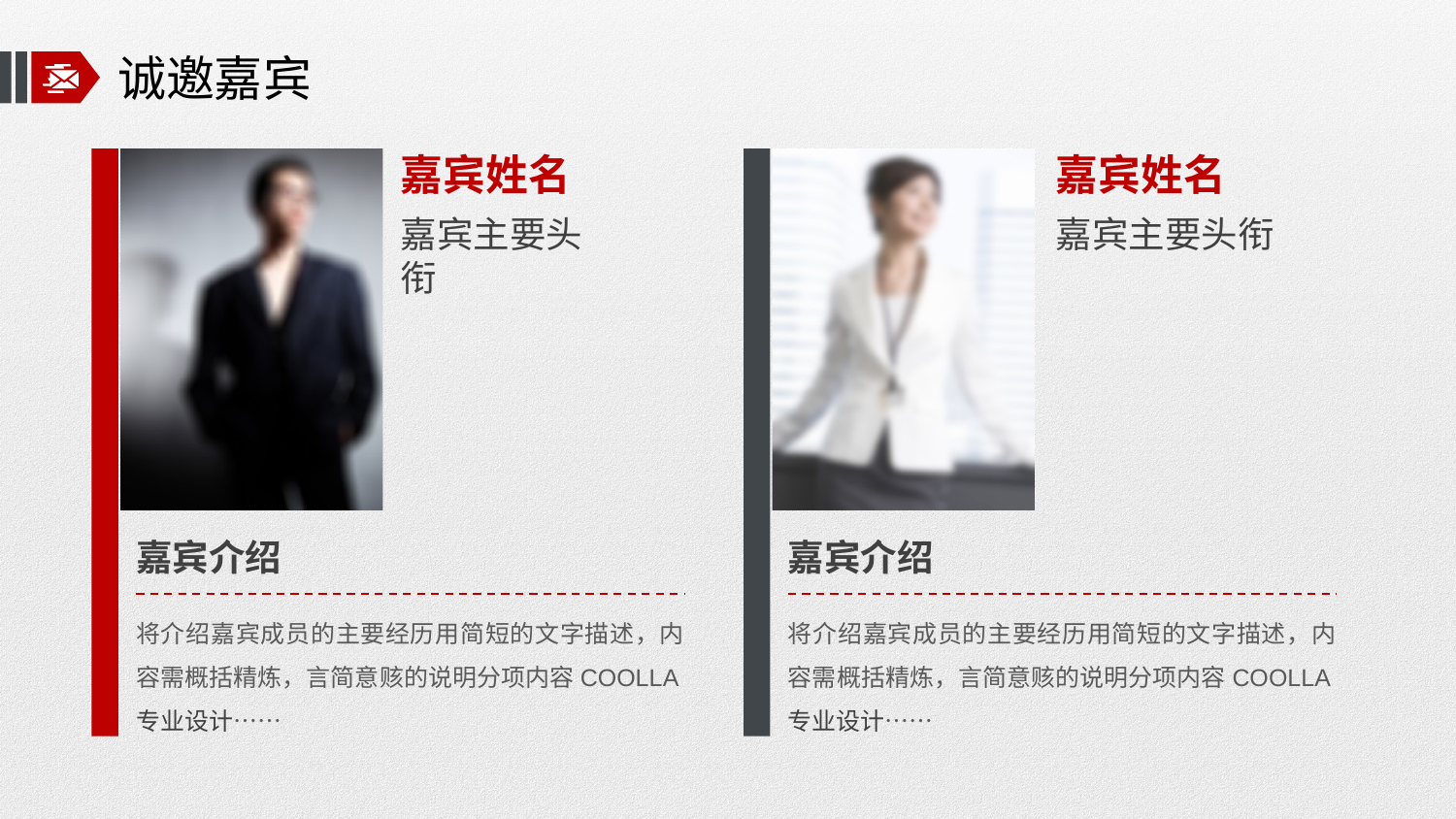

# 诚邀嘉宾

嘉宾姓名
嘉宾姓名
嘉宾主要头衔
嘉宾主要头衔
嘉宾介绍
嘉宾介绍
将介绍嘉宾成员的主要经历用简短的文字描述，内容需概括精炼，言简意赅的说明分项内容COOLLA专业设计……
将介绍嘉宾成员的主要经历用简短的文字描述，内容需概括精炼，言简意赅的说明分项内容COOLLA专业设计……
浏览更多搜索：COOLLA       技术支持、合作、定制PPT联系QQ:34865632
浏览更多搜索：COOLLA       技术支持、合作、定制PPT联系QQ:34865632